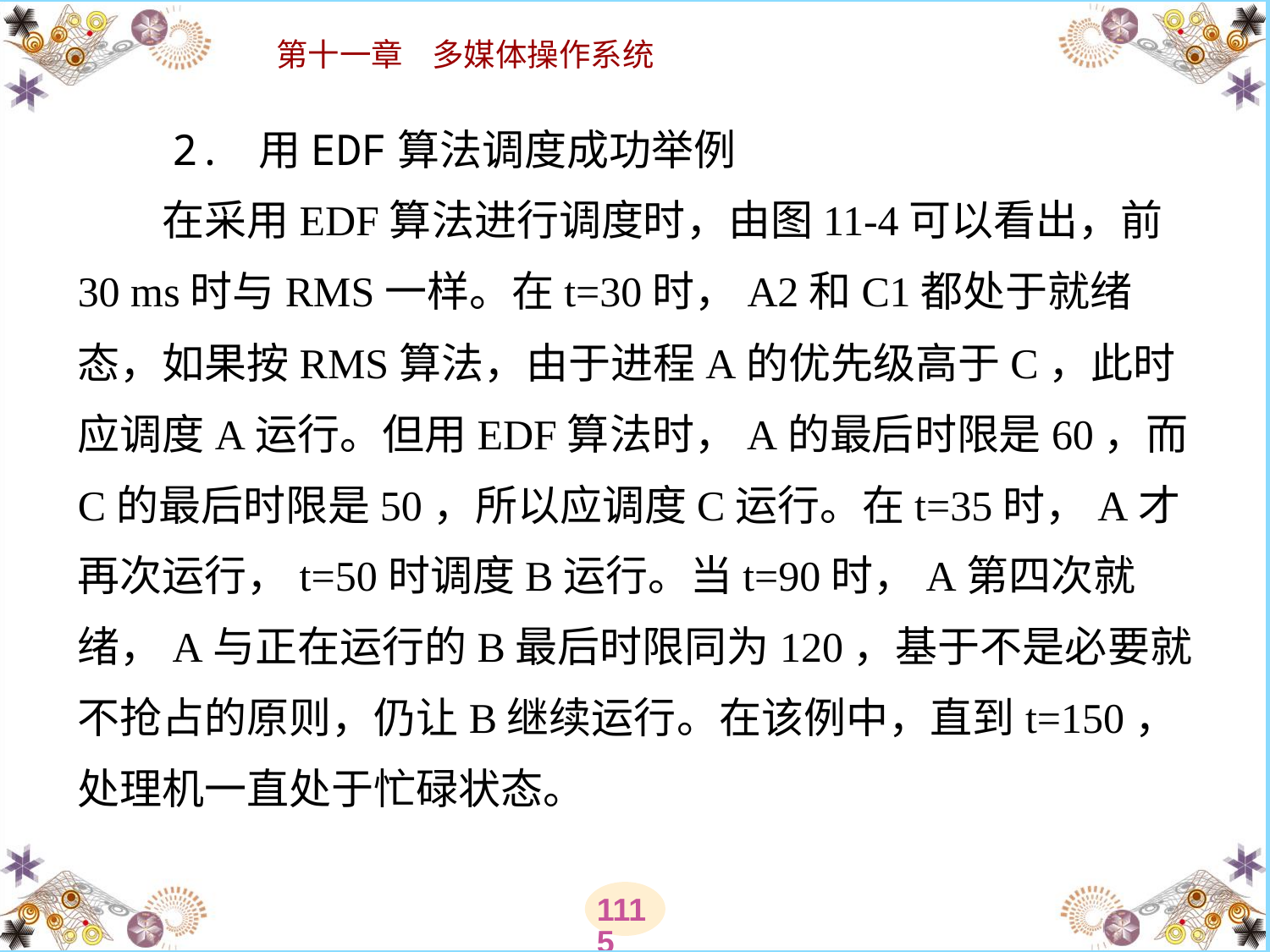

# 2. 用EDF算法调度成功举例 　　在采用EDF算法进行调度时，由图11-4可以看出，前30 ms时与RMS一样。在t=30时，A2和C1都处于就绪态，如果按RMS算法，由于进程A的优先级高于C，此时应调度A运行。但用EDF算法时，A的最后时限是60，而C的最后时限是50，所以应调度C运行。在t=35时，A才再次运行，t=50时调度B运行。当t=90时，A第四次就绪，A与正在运行的B最后时限同为120，基于不是必要就不抢占的原则，仍让B继续运行。在该例中，直到t=150，处理机一直处于忙碌状态。